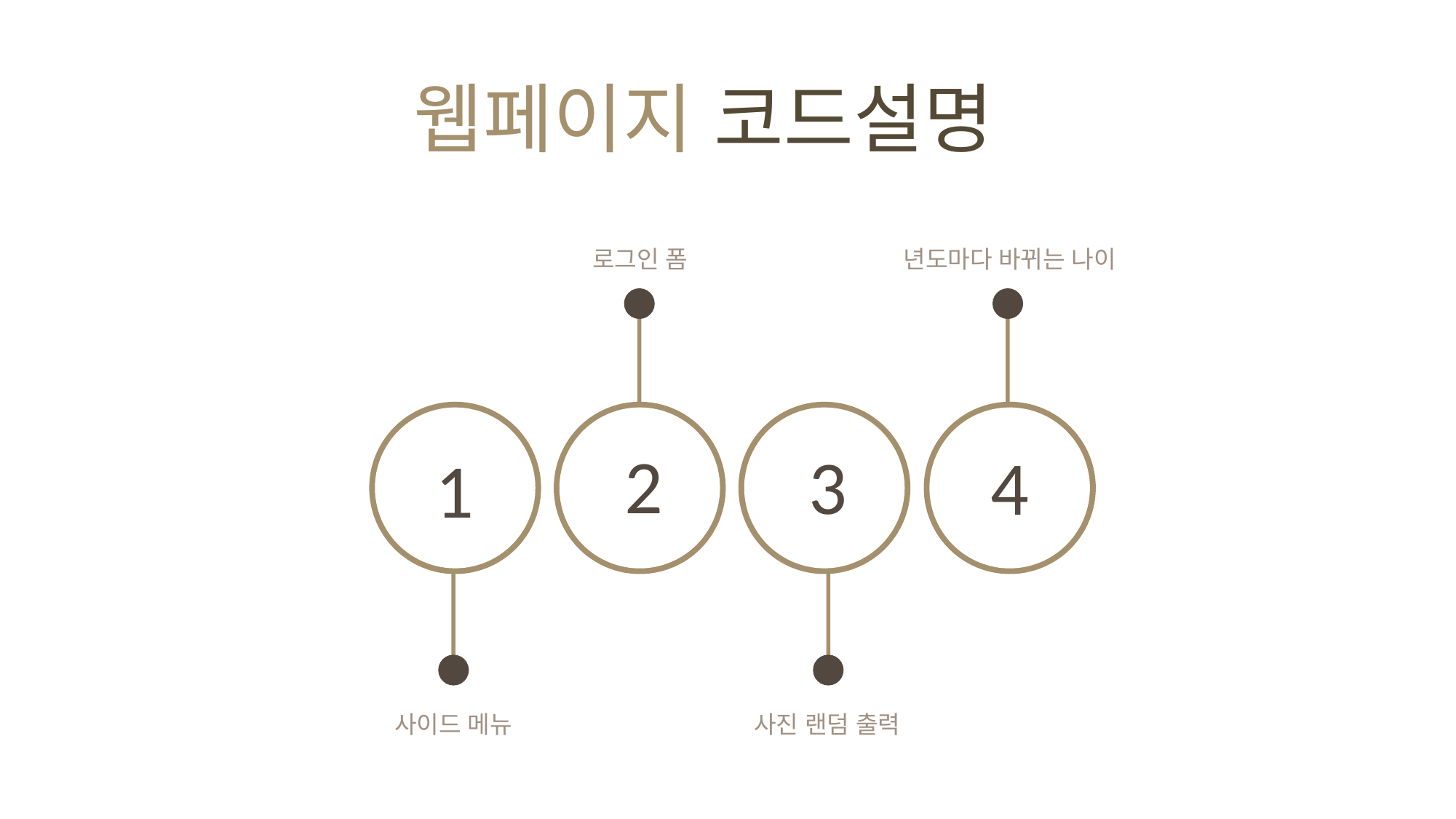

웹페이지 코드설명
로그인 폼
년도마다 바뀌는 나이

2
3
4
1

사이드 메뉴
사진 랜덤 출력